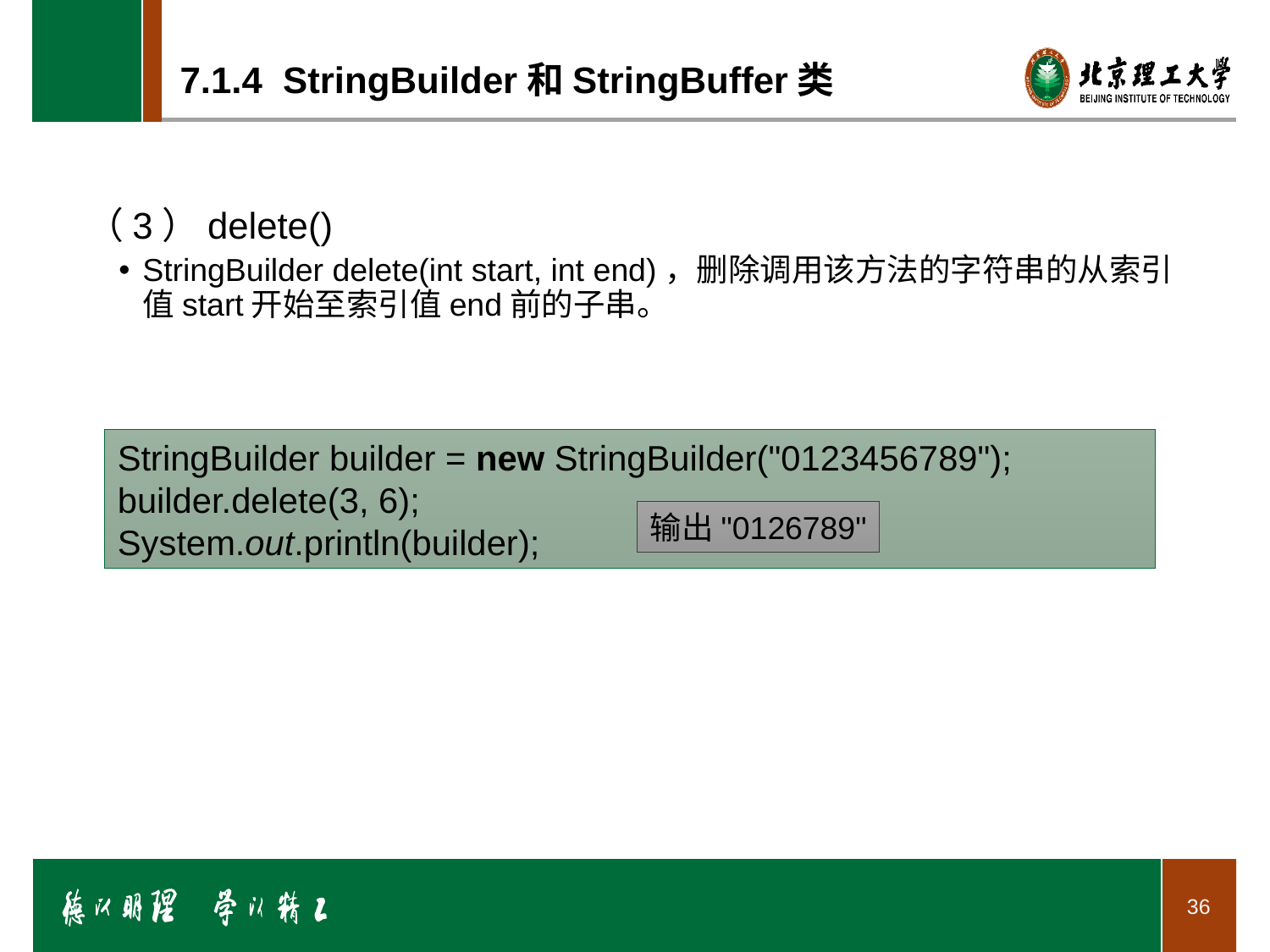

# 7.1.4  StringBuilder和StringBuffer类
（3）delete()
StringBuilder delete(int start, int end)，删除调用该方法的字符串的从索引值start开始至索引值end前的子串。
StringBuilder builder = new StringBuilder("0123456789");
builder.delete(3, 6);
System.out.println(builder);
输出"0126789"